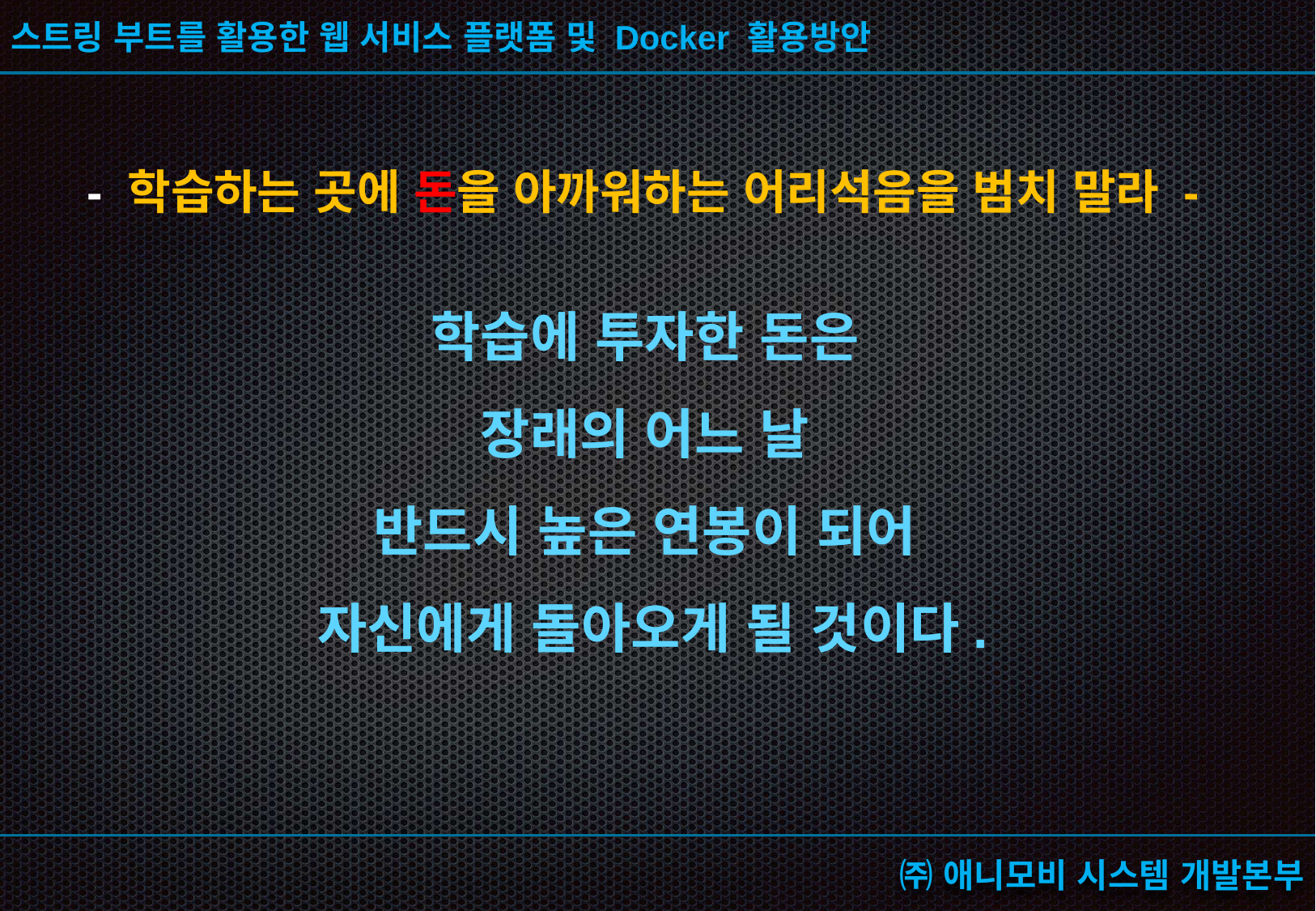

# - 학습하는 곳에 돈을 아까워하는 어리석음을 범치 말라 -
학습에 투자한 돈은
장래의 어느 날
반드시 높은 연봉이 되어
자신에게 돌아오게 될 것이다.